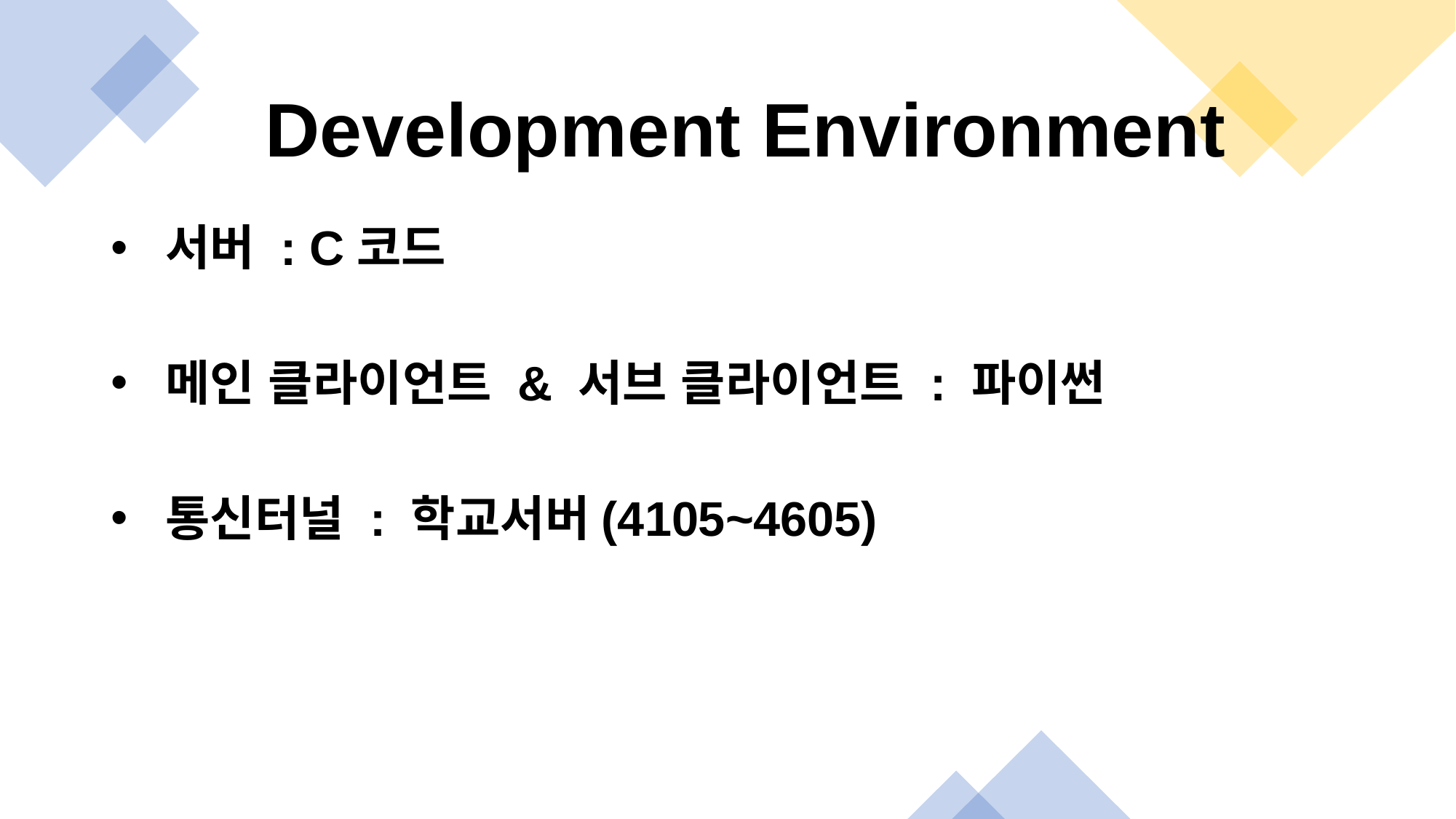

Development Environment

서버 : C코드

메인 클라이언트 & 서브 클라이언트 : 파이썬

통신터널 : 학교서버(4105~4605)